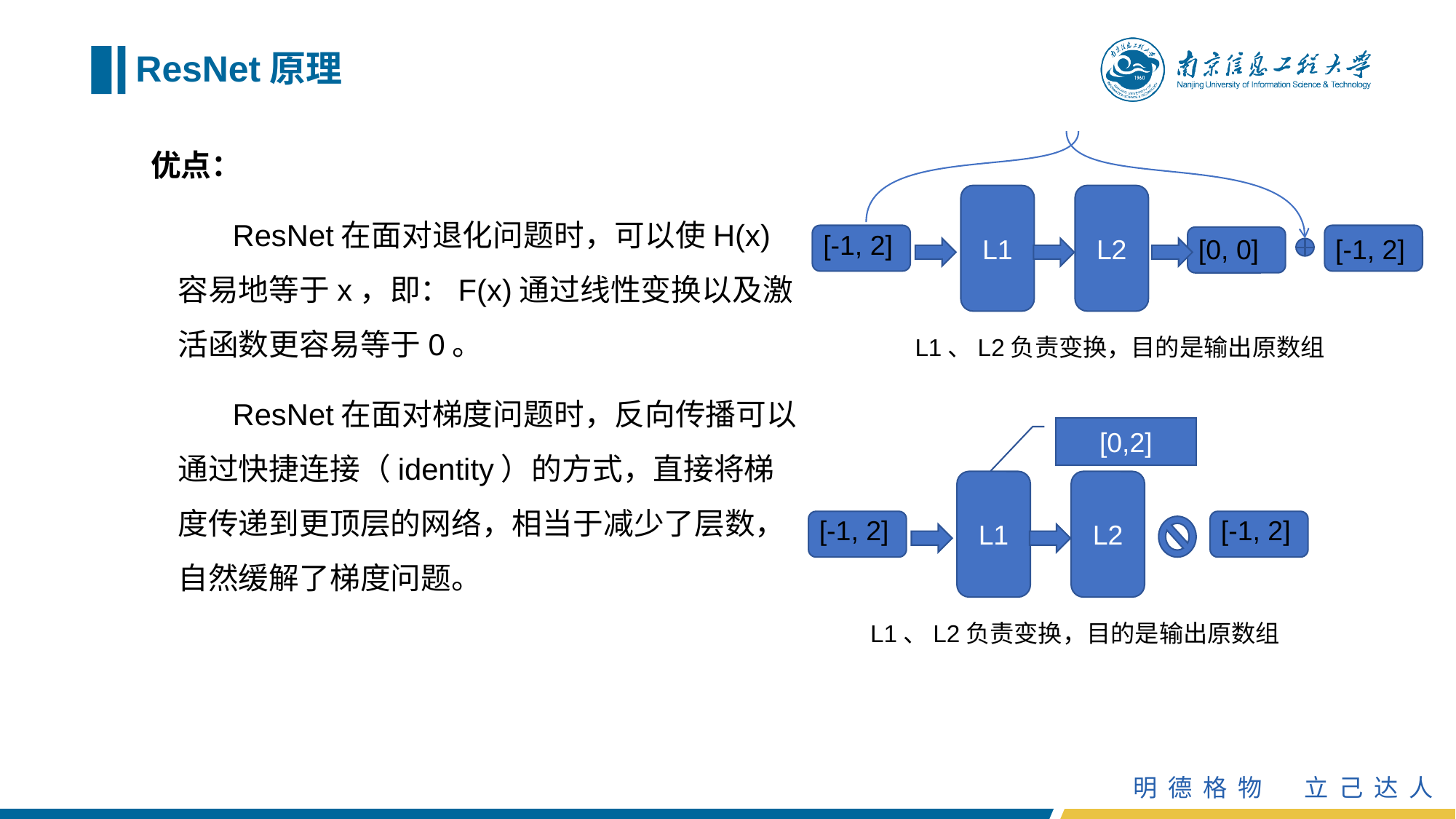

# ResNet原理
优点：
ResNet在面对退化问题时，可以使H(x)容易地等于x，即：F(x)通过线性变换以及激活函数更容易等于0。
ResNet在面对梯度问题时，反向传播可以通过快捷连接（identity）的方式，直接将梯度传递到更顶层的网络，相当于减少了层数，自然缓解了梯度问题。
L1
L2
[-1, 2]

[0, 0]
[-1, 2]

L1、L2负责变换，目的是输出原数组
[0,2]
L1
L2
[-1, 2]
[-1, 2]

L1、L2负责变换，目的是输出原数组